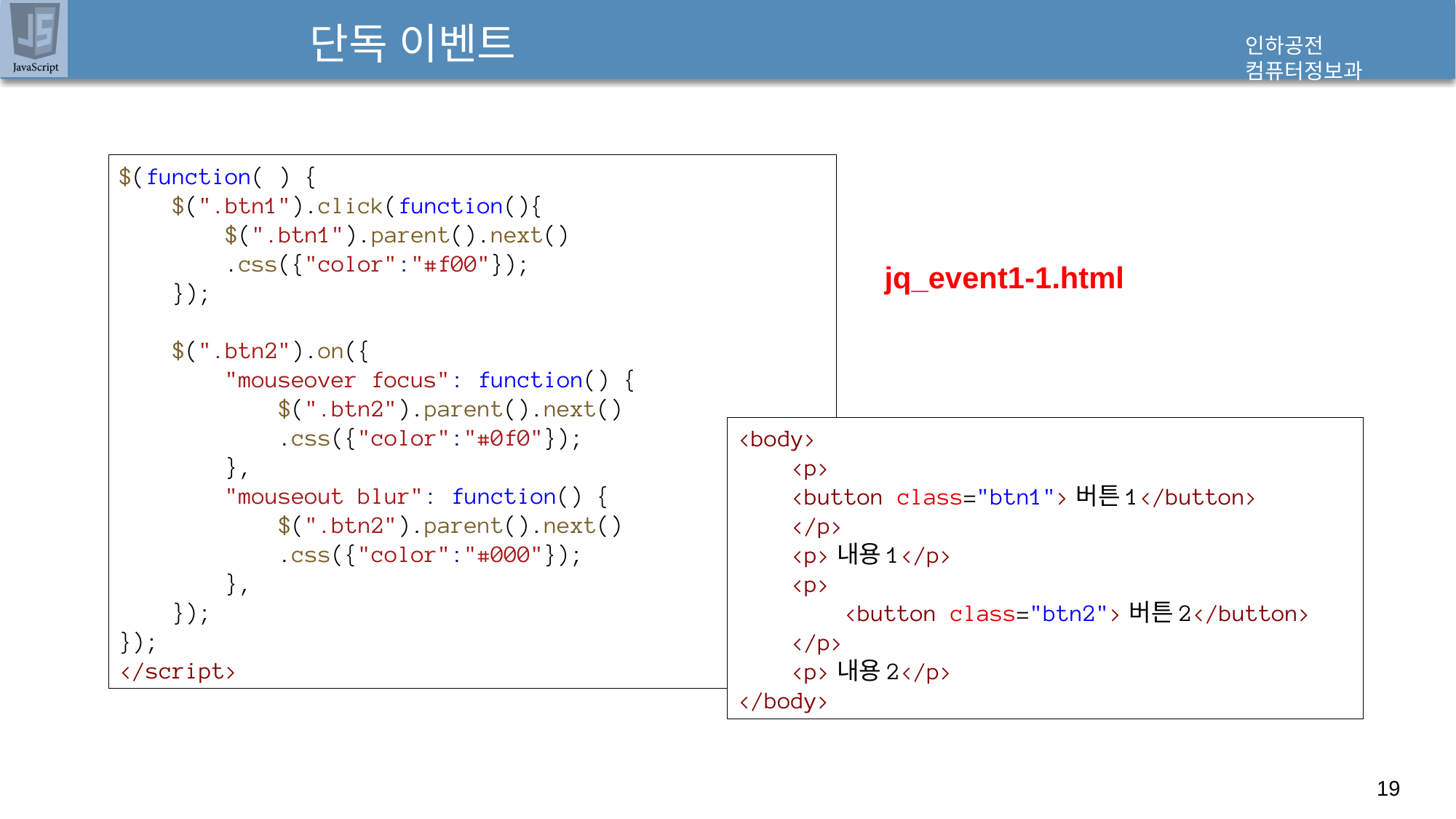

# 단독 이벤트
$(function( ) {
    $(".btn1").click(function(){
        $(".btn1").parent().next()
        .css({"color":"#f00"});
    });
    $(".btn2").on({
        "mouseover focus": function() {
            $(".btn2").parent().next()
            .css({"color":"#0f0"});
        },
        "mouseout blur": function() {
            $(".btn2").parent().next()
            .css({"color":"#000"});
        },
    });
});
</script>
jq_event1-1.html
<body>
    <p>
    <button class="btn1">버튼1</button>
    </p>
    <p>내용1</p>
    <p>
        <button class="btn2">버튼2</button>
    </p>
    <p>내용2</p>
</body>